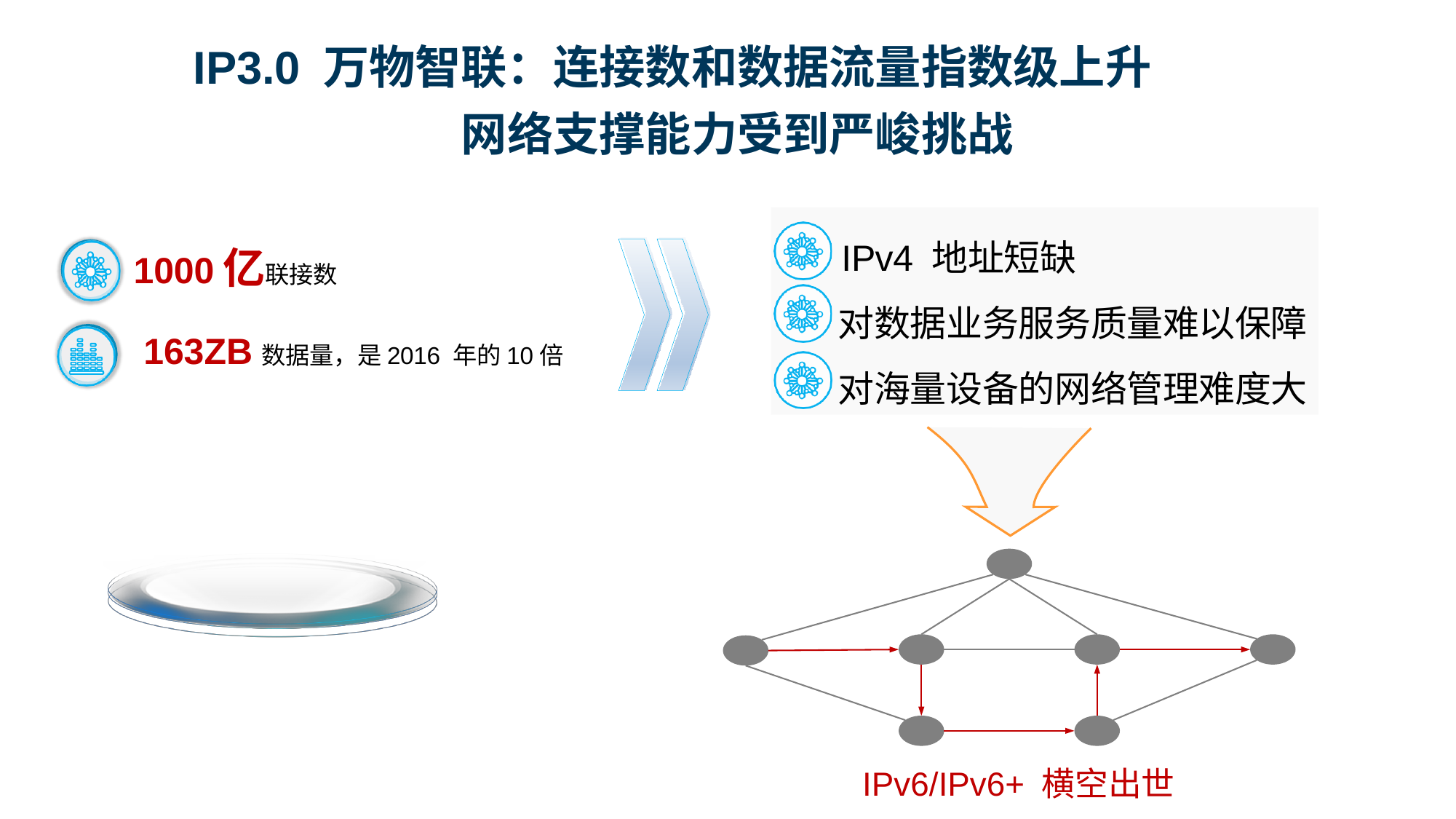

IP3.0 万物智联：连接数和数据流量指数级上升
                                网络支撑能力受到严峻挑战
      IPv4 地址短缺
      对数据业务服务质量难以保障
      对海量设备的网络管理难度大

1000亿联接数

163ZB数据量，是2016 年的10倍

IPv6/IPv6+ 横空出世